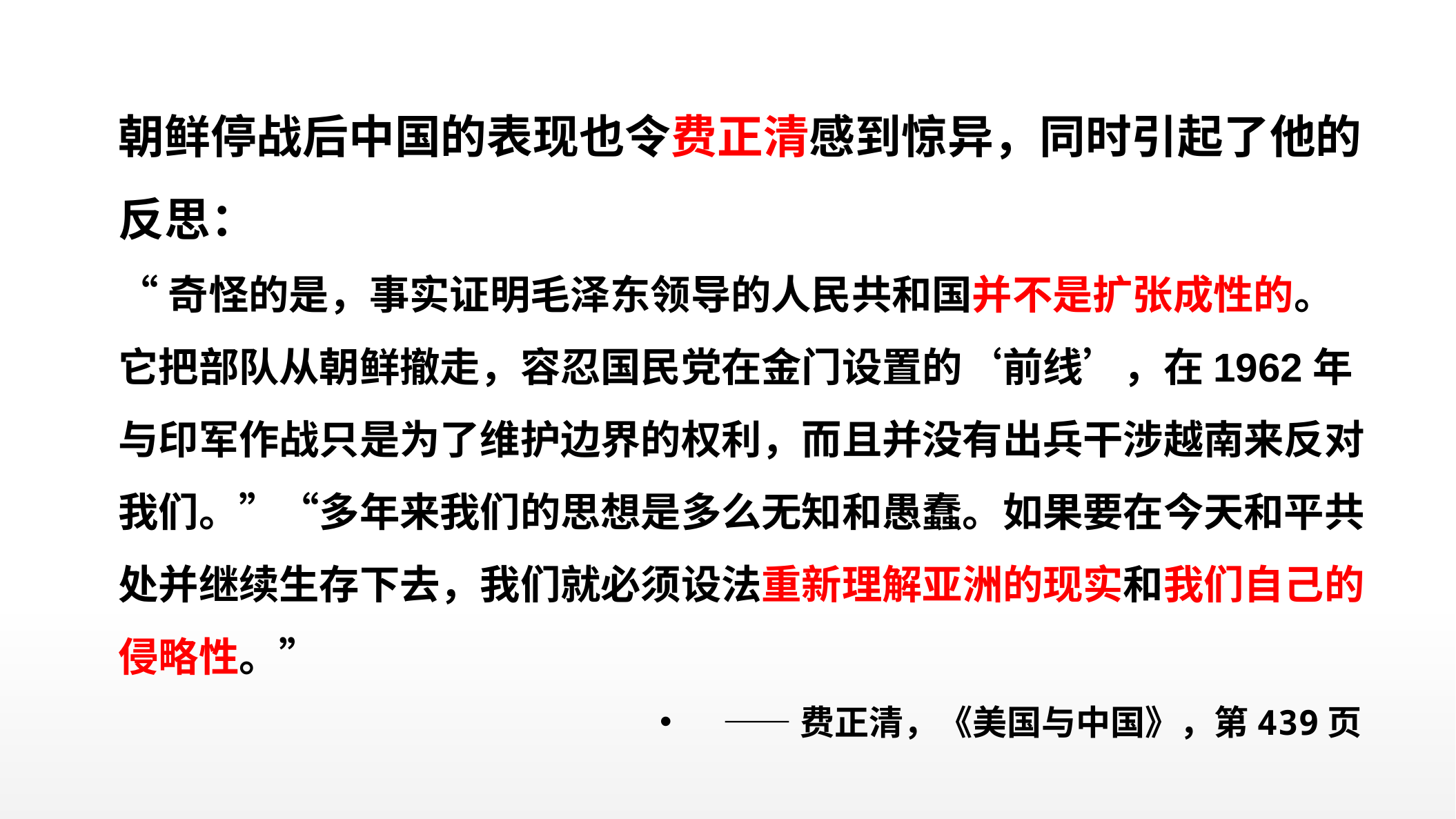

朝鲜停战后中国的表现也令费正清感到惊异，同时引起了他的反思：
“奇怪的是，事实证明毛泽东领导的人民共和国并不是扩张成性的。它把部队从朝鲜撤走，容忍国民党在金门设置的‘前线’，在1962年与印军作战只是为了维护边界的权利，而且并没有出兵干涉越南来反对我们。”“多年来我们的思想是多么无知和愚蠢。如果要在今天和平共处并继续生存下去，我们就必须设法重新理解亚洲的现实和我们自己的侵略性。”
     ——费正清，《美国与中国》，第439页